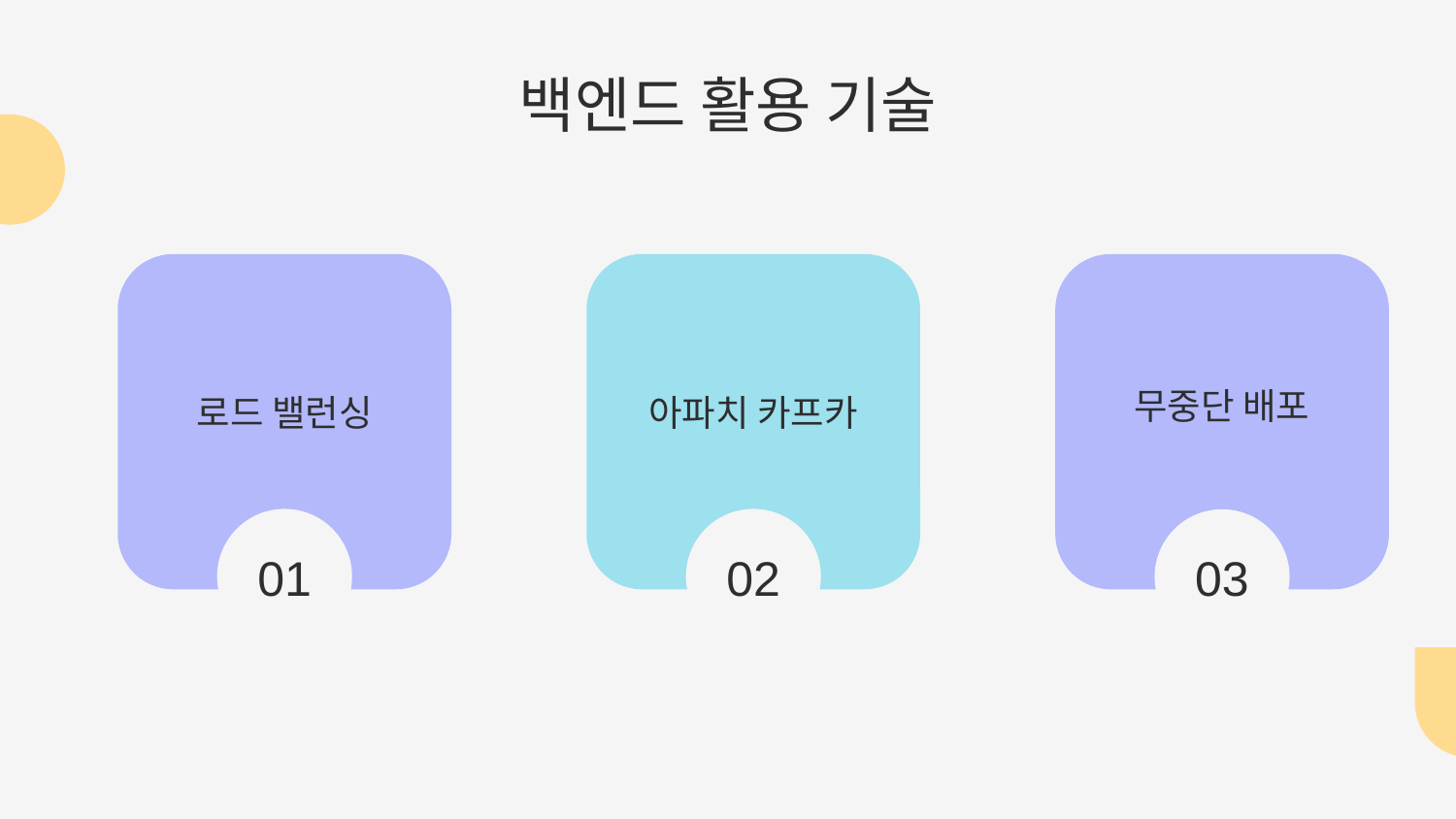

# 백엔드 활용 기술

아파치 카프카
로드 밸런싱
무중단 배포

01
02
03